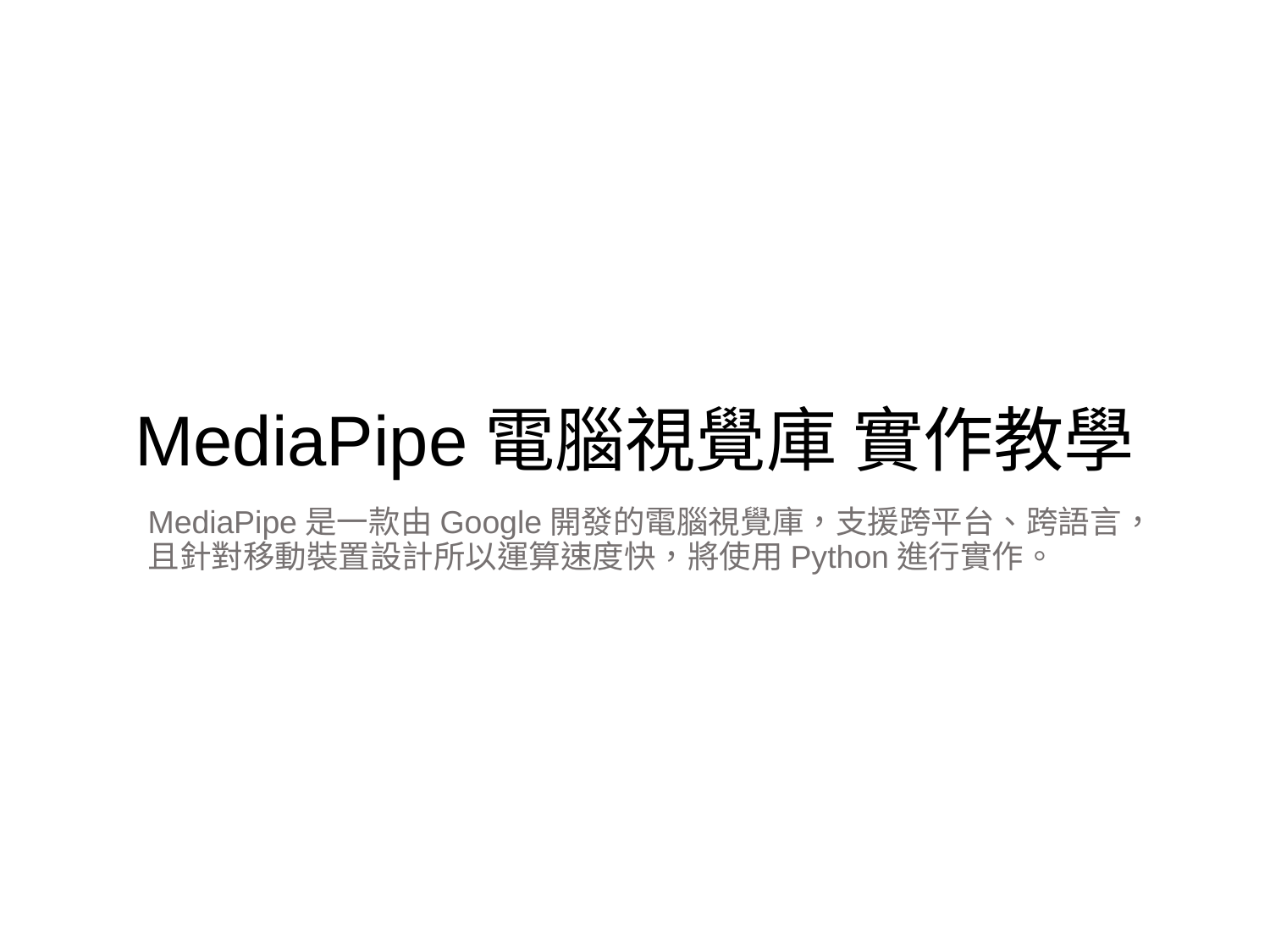

# MediaPipe電腦視覺庫 實作教學
MediaPipe是一款由Google開發的電腦視覺庫，支援跨平台、跨語言，且針對移動裝置設計所以運算速度快，將使用Python進行實作。